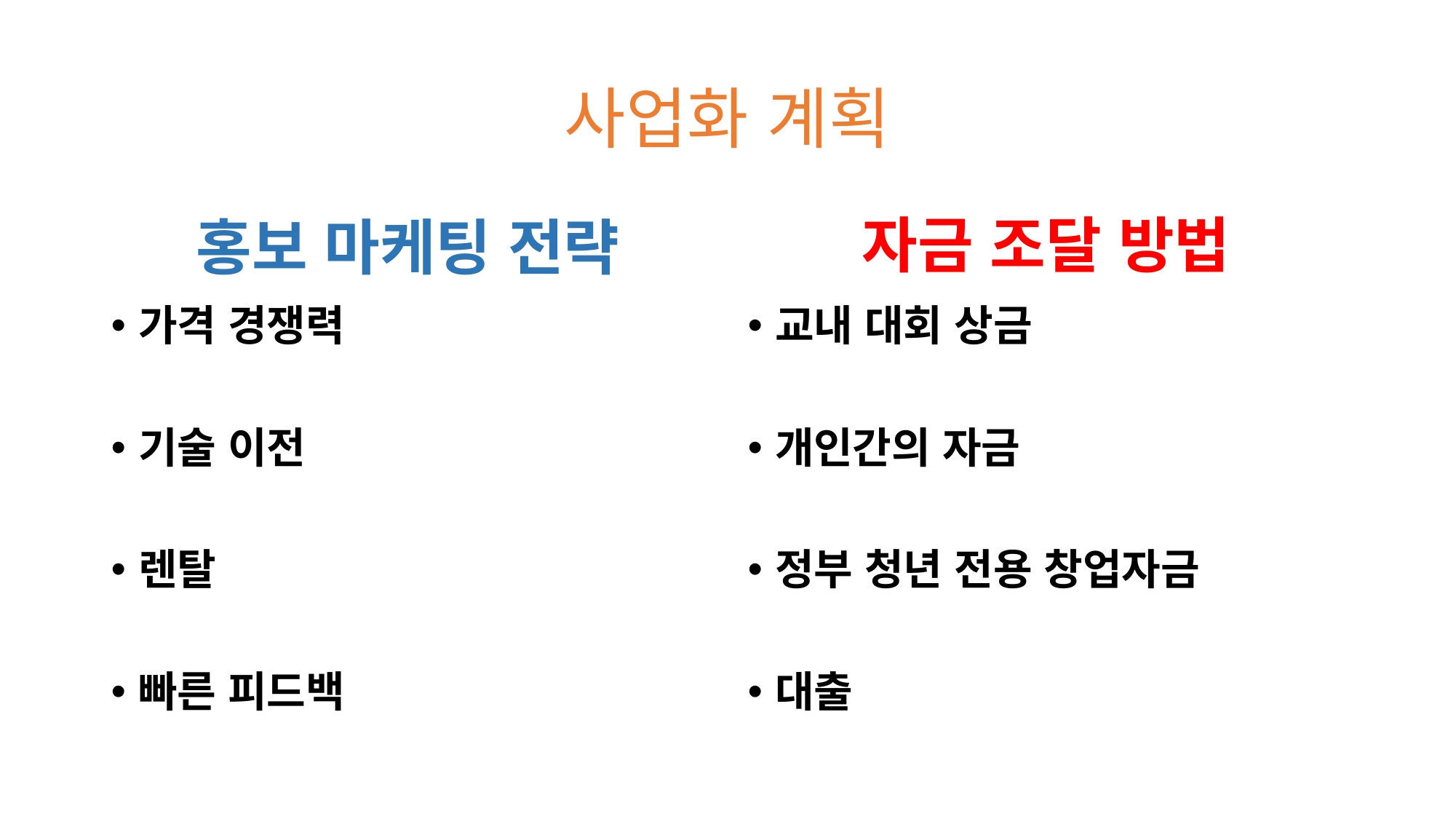

# 사업화 계획
자금 조달 방법
홍보 마케팅 전략
가격 경쟁력

기술 이전

렌탈

빠른 피드백
교내 대회 상금

개인간의 자금

정부 청년 전용 창업자금

대출